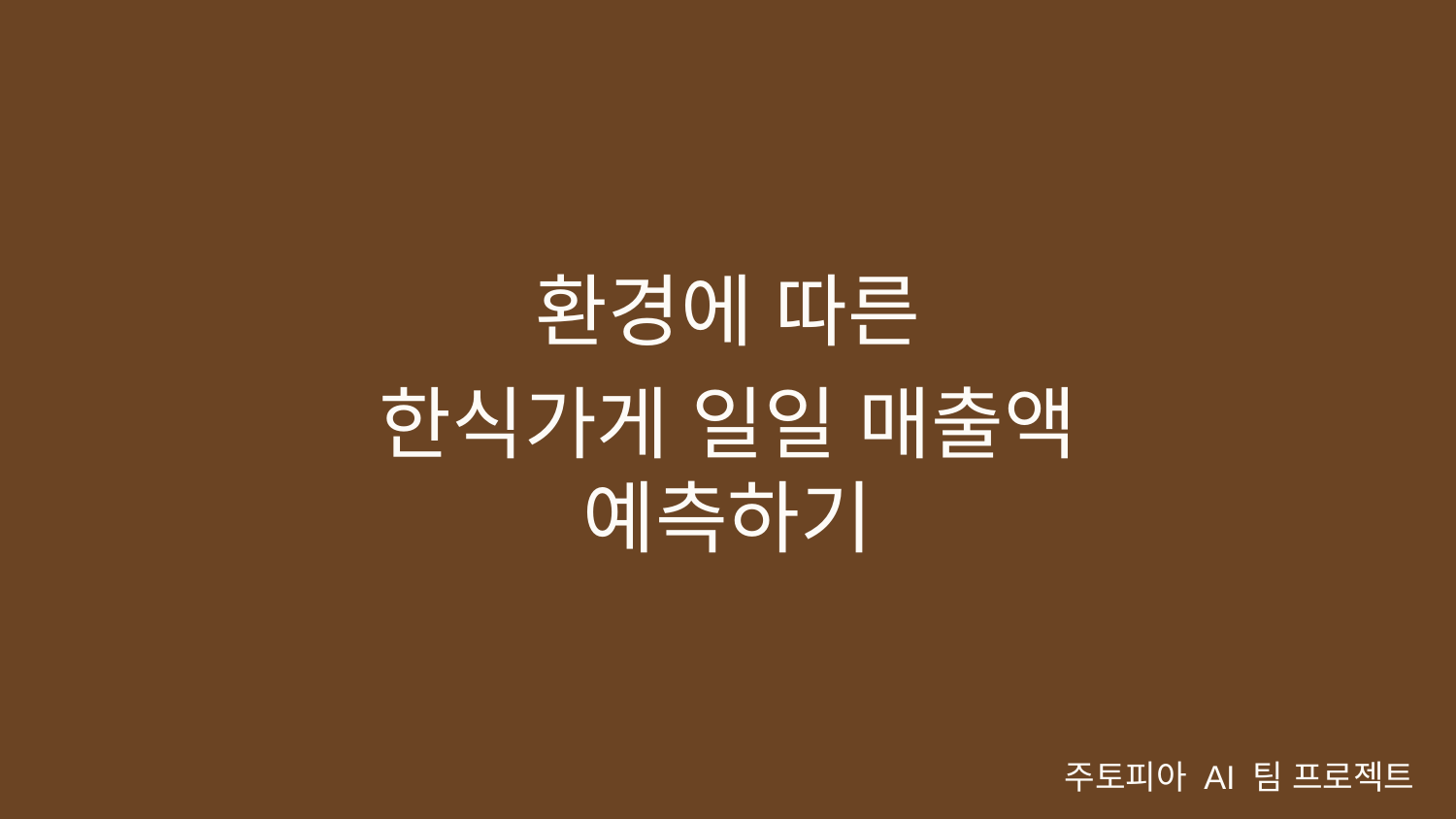

환경에 따른
한식가게 일일 매출액 예측하기
주토피아 AI 팀 프로젝트